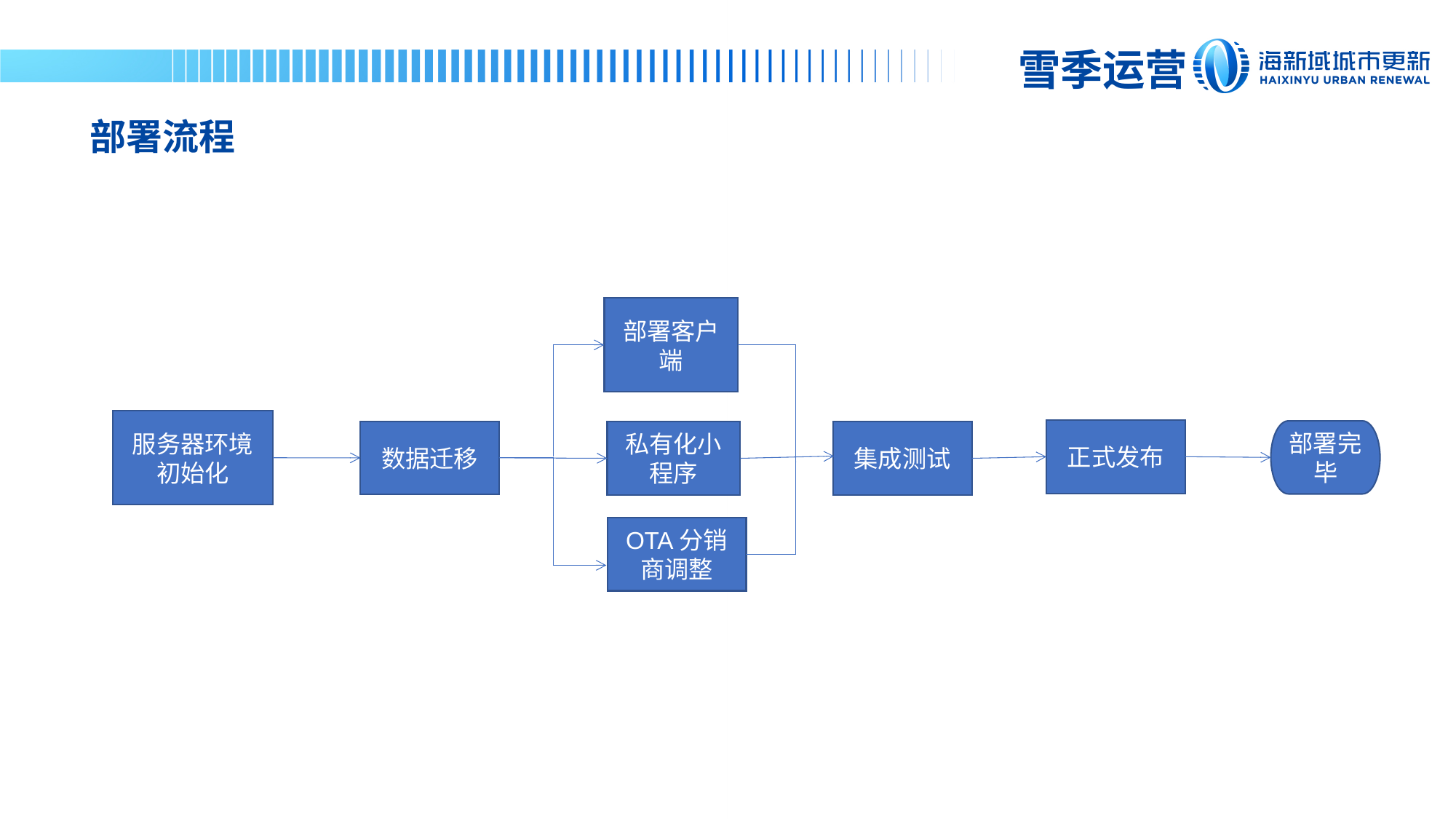

雪季运营
部署流程
部署客户端
服务器环境初始化
正式发布
部署完毕
数据迁移
私有化小程序
集成测试
OTA分销商调整